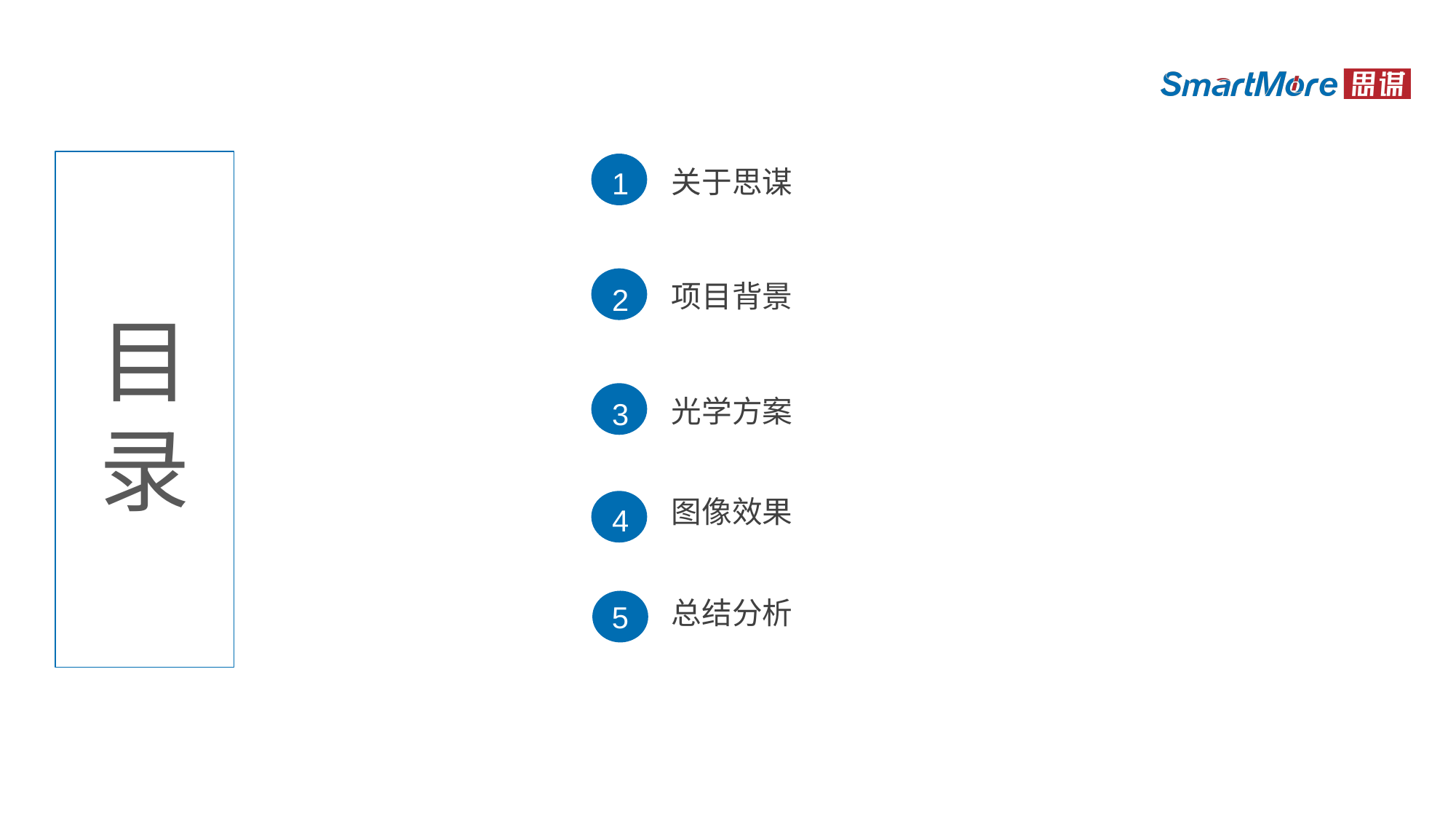

关于思谋
1

项目背景
2
目
录

光学方案
3

图像效果
4

总结分析
5
5